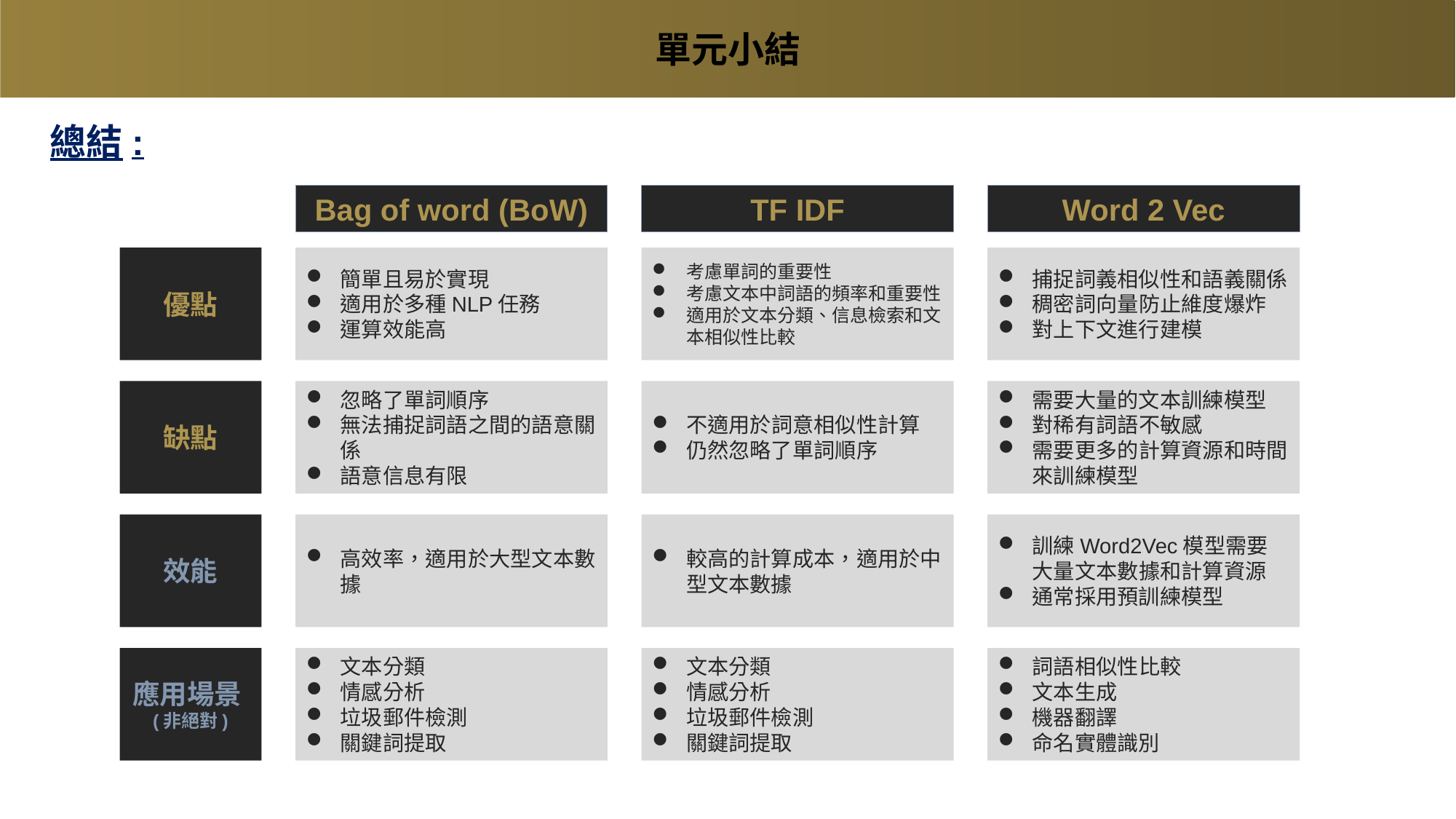

單元小結
總結:
Bag of word (BoW)
TF IDF
Word 2 Vec
優點
簡單且易於實現
適用於多種NLP任務
運算效能高
考慮單詞的重要性
考慮文本中詞語的頻率和重要性
適用於文本分類、信息檢索和文本相似性比較
捕捉詞義相似性和語義關係
稠密詞向量防止維度爆炸
對上下文進行建模
缺點
忽略了單詞順序
無法捕捉詞語之間的語意關係
語意信息有限
不適用於詞意相似性計算
仍然忽略了單詞順序
需要大量的文本訓練模型
對稀有詞語不敏感
需要更多的計算資源和時間來訓練模型
效能
高效率，適用於大型文本數據
較高的計算成本，適用於中型文本數據
訓練Word2Vec模型需要大量文本數據和計算資源
通常採用預訓練模型
文本分類
情感分析
垃圾郵件檢測
關鍵詞提取
文本分類
情感分析
垃圾郵件檢測
關鍵詞提取
詞語相似性比較
文本生成
機器翻譯
命名實體識別
應用場景(非絕對)